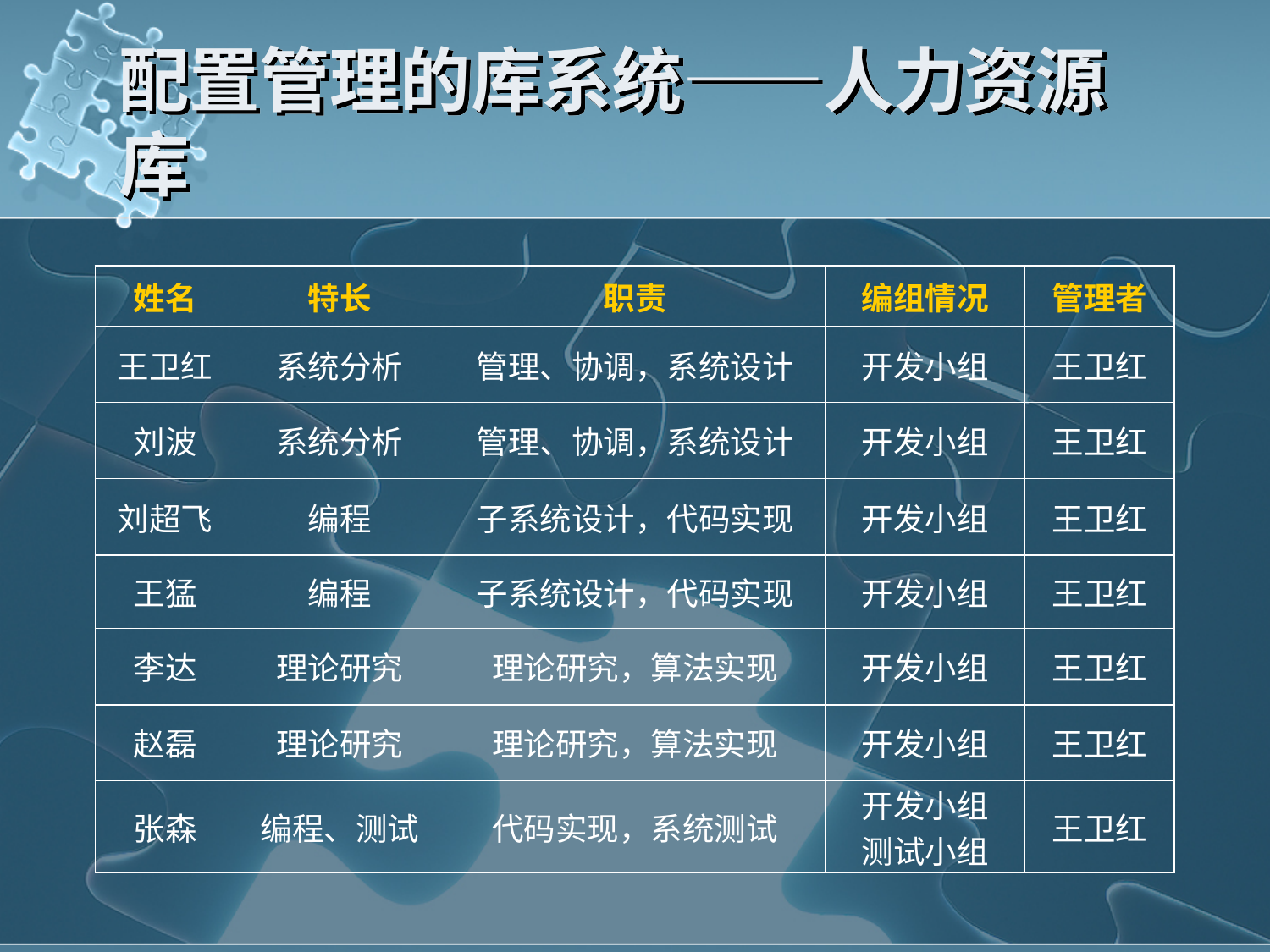

# 配置管理的库系统——人力资源库
| 姓名 | 特长 | 职责 | 编组情况 | 管理者 |
| --- | --- | --- | --- | --- |
| 王卫红 | 系统分析 | 管理、协调，系统设计 | 开发小组 | 王卫红 |
| 刘波 | 系统分析 | 管理、协调，系统设计 | 开发小组 | 王卫红 |
| 刘超飞 | 编程 | 子系统设计，代码实现 | 开发小组 | 王卫红 |
| 王猛 | 编程 | 子系统设计，代码实现 | 开发小组 | 王卫红 |
| 李达 | 理论研究 | 理论研究，算法实现 | 开发小组 | 王卫红 |
| 赵磊 | 理论研究 | 理论研究，算法实现 | 开发小组 | 王卫红 |
| 张森 | 编程、测试 | 代码实现，系统测试 | 开发小组 测试小组 | 王卫红 |